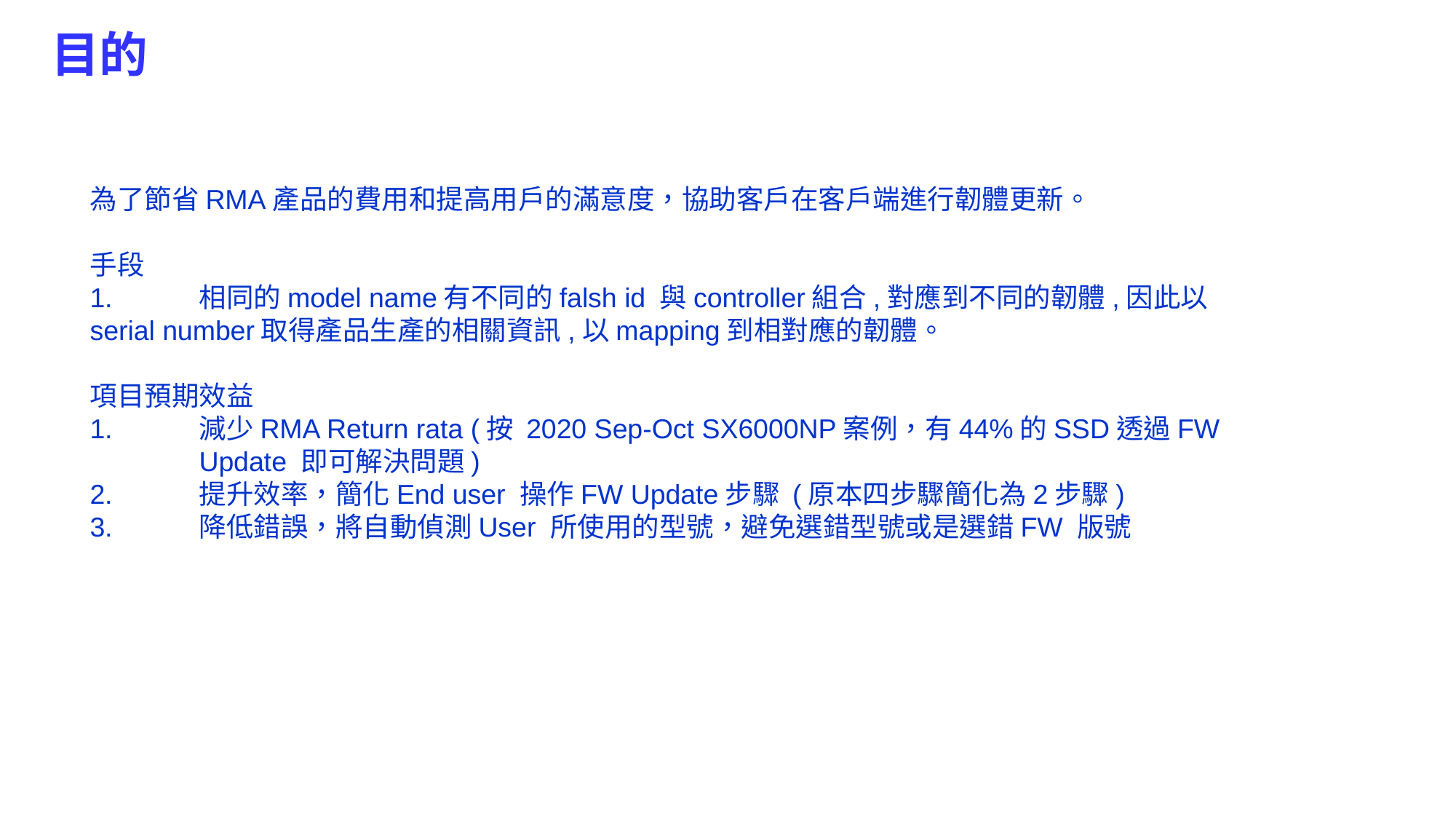

目的
為了節省RMA產品的費用和提高用戶的滿意度，協助客戶在客戶端進行韌體更新。

手段
1.	相同的model name有不同的falsh id 與controller組合,對應到不同的韌體,因此以serial number取得產品生產的相關資訊,以mapping到相對應的韌體。

項目預期效益
1.	減少RMA Return rata (按 2020 Sep-Oct SX6000NP案例，有44%的SSD透過FW 	Update 即可解決問題)
2.	提升效率，簡化End user 操作FW Update步驟 (原本四步驟簡化為2步驟)
3.	降低錯誤，將自動偵測User 所使用的型號，避免選錯型號或是選錯FW 版號